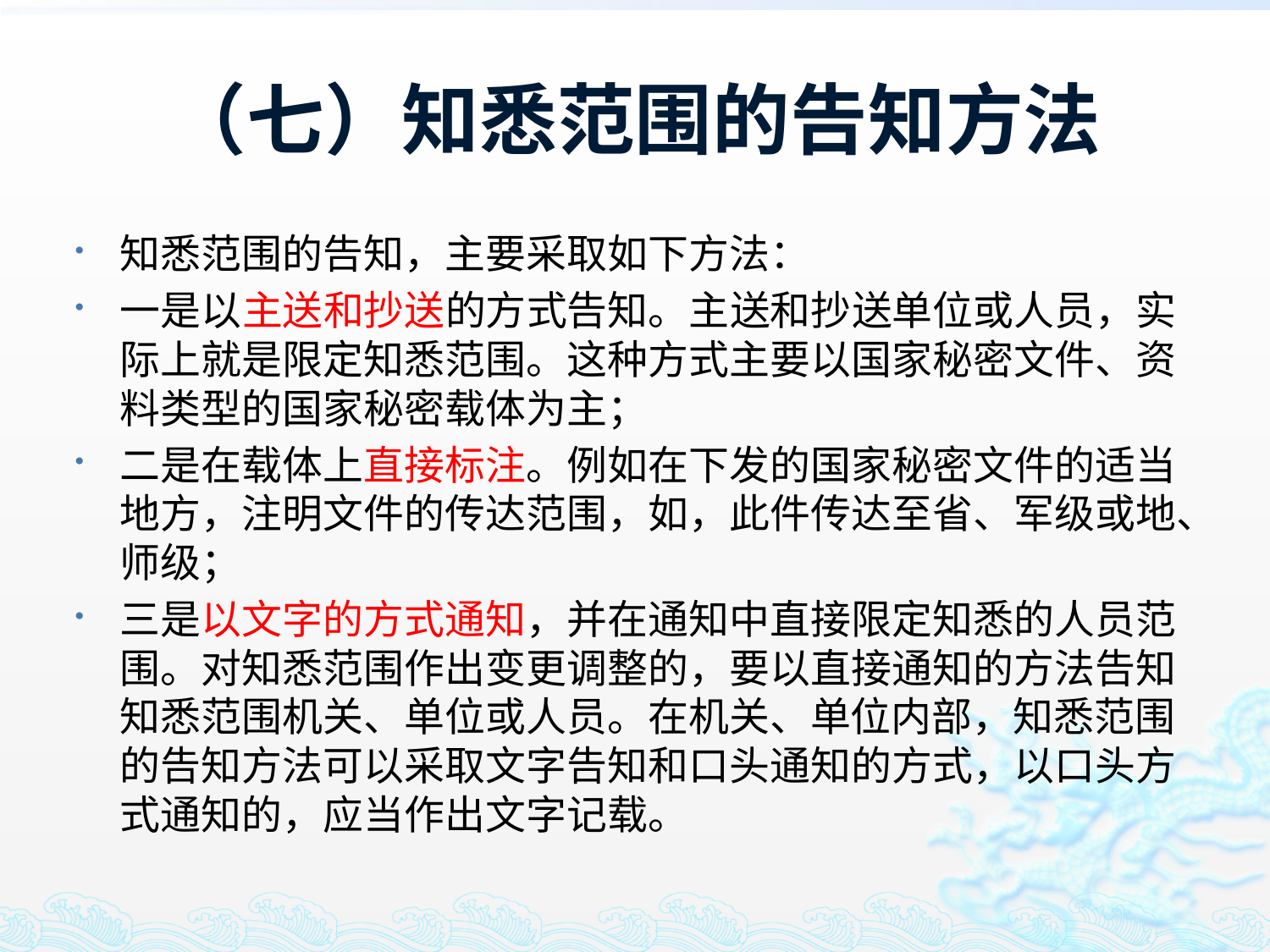

# （七）知悉范围的告知方法
知悉范围的告知，主要采取如下方法：
一是以主送和抄送的方式告知。主送和抄送单位或人员，实际上就是限定知悉范围。这种方式主要以国家秘密文件、资料类型的国家秘密载体为主；
二是在载体上直接标注。例如在下发的国家秘密文件的适当地方，注明文件的传达范围，如，此件传达至省、军级或地、师级；
三是以文字的方式通知，并在通知中直接限定知悉的人员范围。对知悉范围作出变更调整的，要以直接通知的方法告知知悉范围机关、单位或人员。在机关、单位内部，知悉范围的告知方法可以采取文字告知和口头通知的方式，以口头方式通知的，应当作出文字记载。